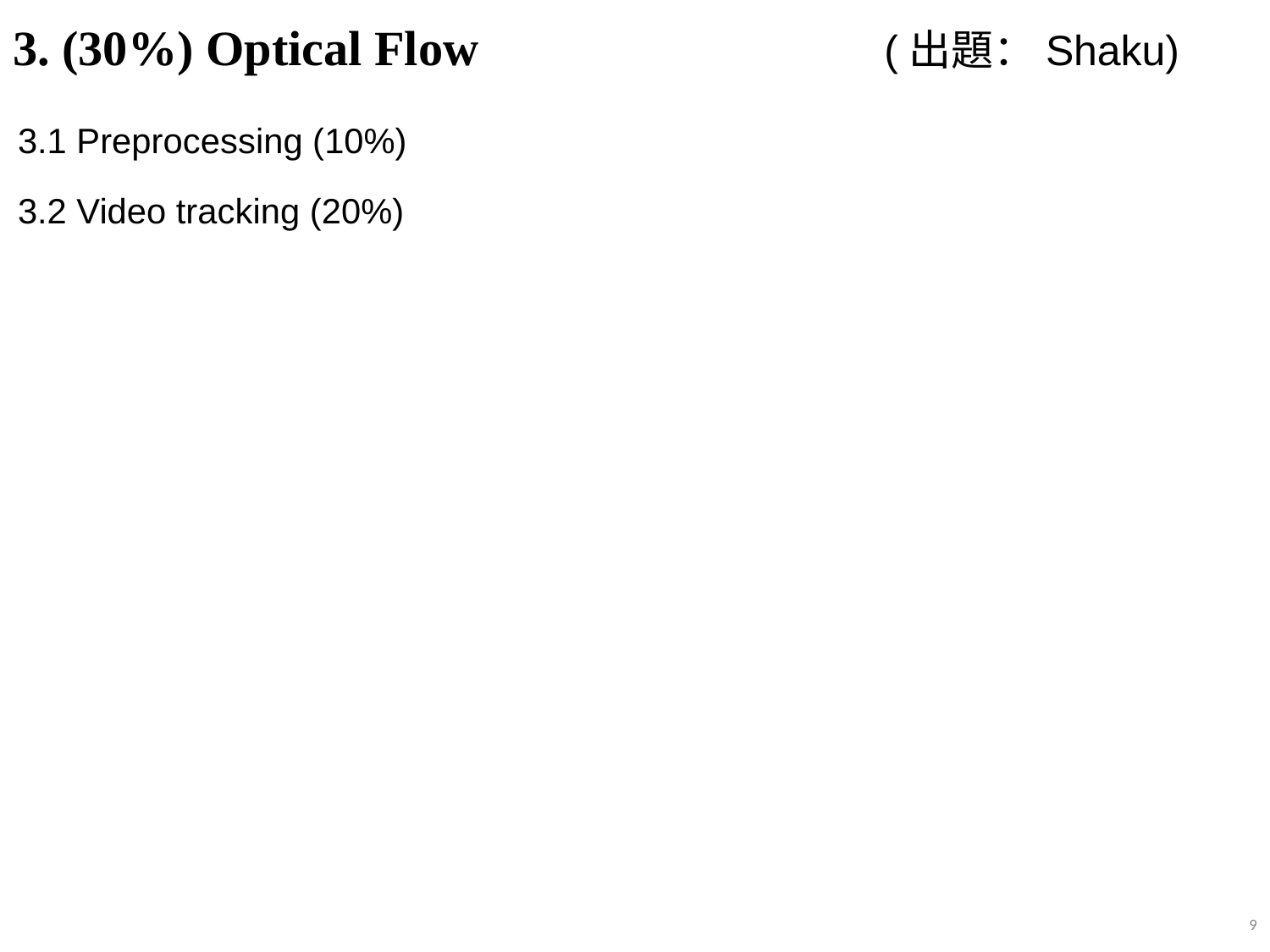

# 3. (30%) Optical Flow                                 (出題：Shaku)
3.1 Preprocessing (10%)
3.2 Video tracking (20%)
9